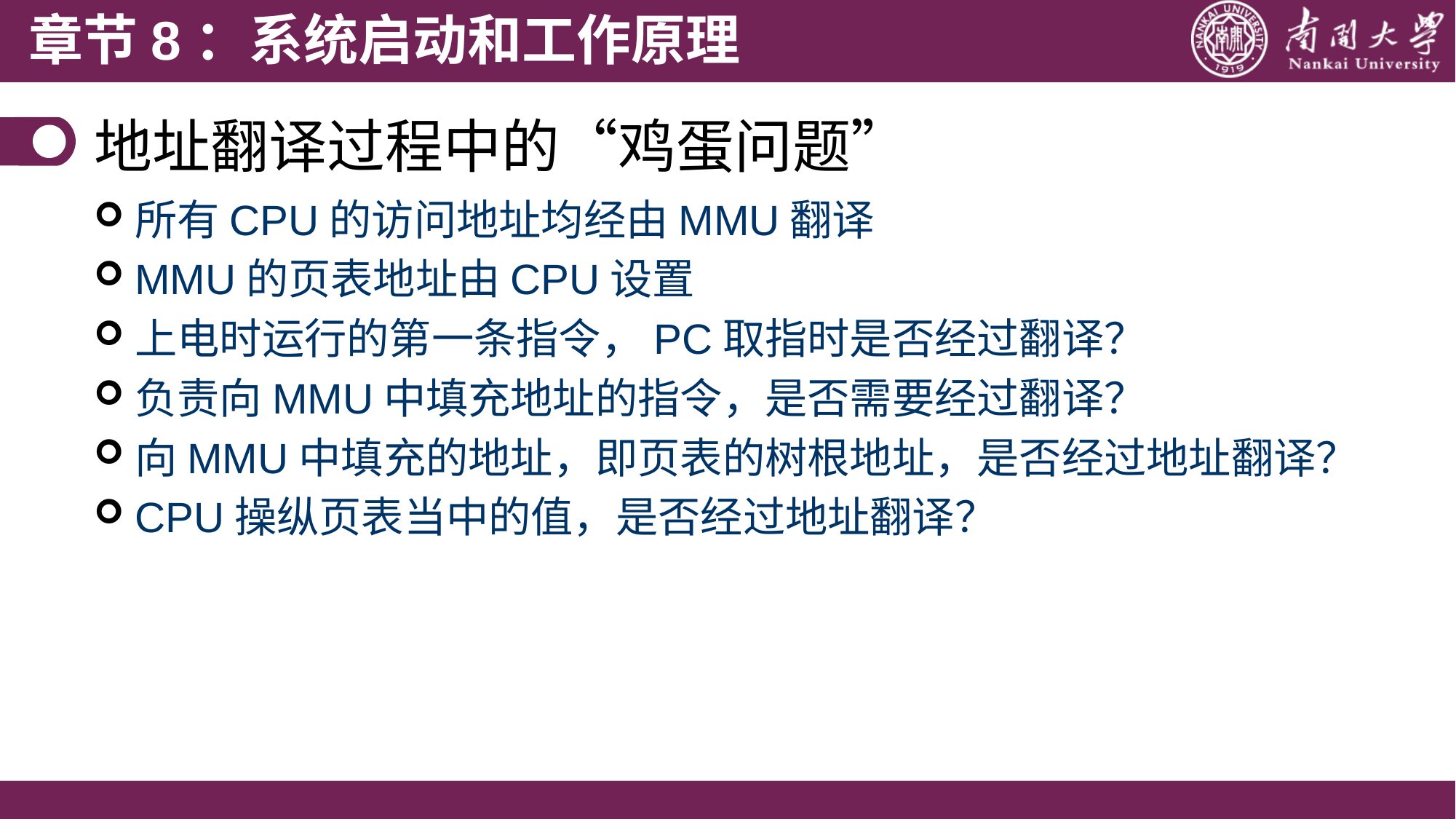

# 地址翻译过程中的“鸡蛋问题”
所有CPU的访问地址均经由MMU翻译
MMU的页表地址由CPU设置
上电时运行的第一条指令，PC取指时是否经过翻译？
负责向MMU中填充地址的指令，是否需要经过翻译？
向MMU中填充的地址，即页表的树根地址，是否经过地址翻译？
CPU操纵页表当中的值，是否经过地址翻译？